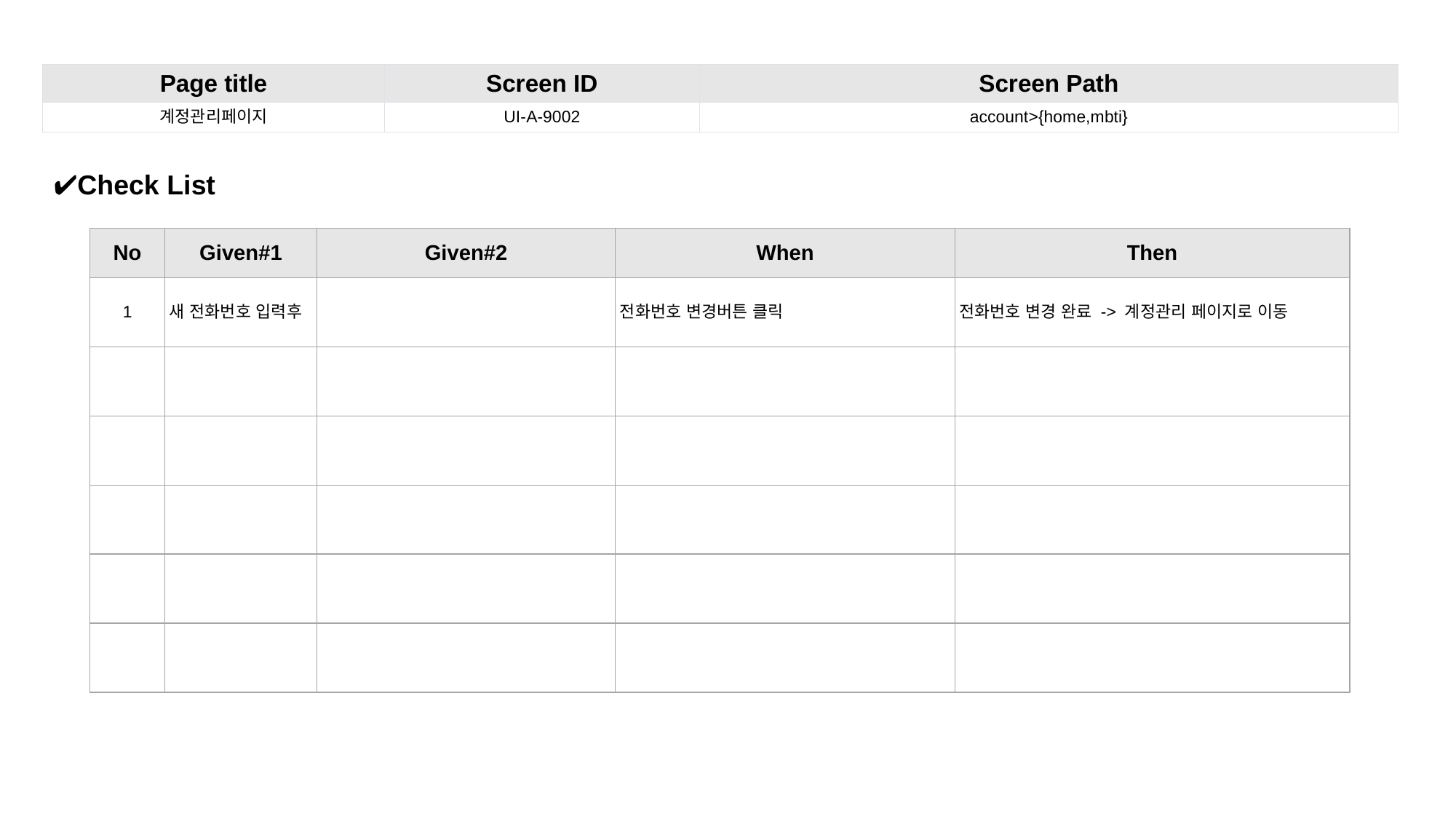

| Page title | Screen ID | Screen Path |
| --- | --- | --- |
| 계정관리페이지 | UI-A-9002 | account>{home,mbti} |
✔Check List
| No | Given#1 | Given#2 | When | Then |
| --- | --- | --- | --- | --- |
| 1 | 새 전화번호 입력후 |  | 전화번호 변경버튼 클릭 | 전화번호 변경 완료 -> 계정관리 페이지로 이동 |
|  |  |  |  |  |
|  |  |  |  |  |
|  |  |  |  |  |
|  |  |  |  |  |
|  |  |  |  |  |